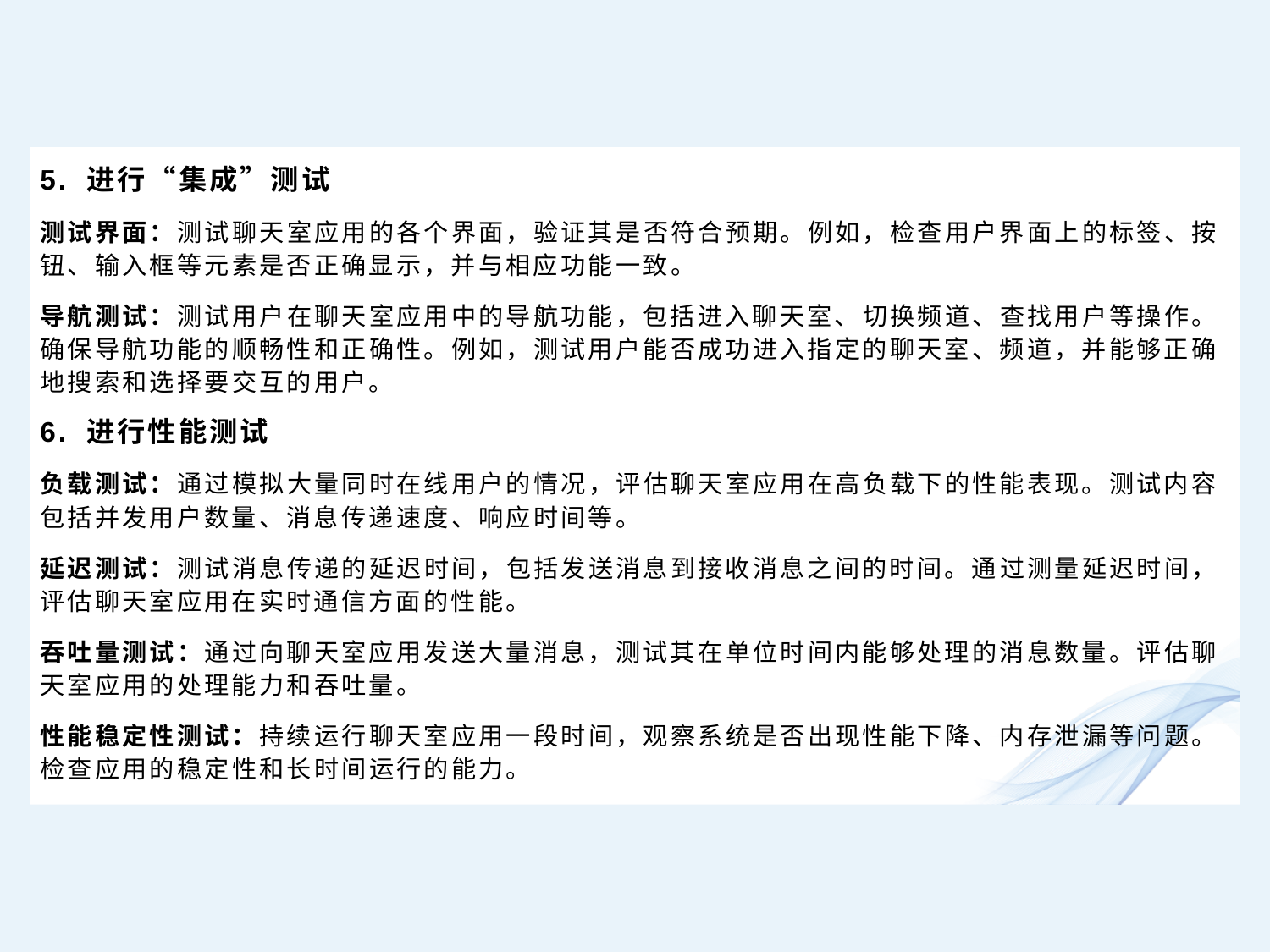

5. 进行“集成”测试
测试界面：测试聊天室应用的各个界面，验证其是否符合预期。例如，检查用户界面上的标签、按钮、输入框等元素是否正确显示，并与相应功能一致。
导航测试：测试用户在聊天室应用中的导航功能，包括进入聊天室、切换频道、查找用户等操作。确保导航功能的顺畅性和正确性。例如，测试用户能否成功进入指定的聊天室、频道，并能够正确地搜索和选择要交互的用户。
6. 进行性能测试
负载测试：通过模拟大量同时在线用户的情况，评估聊天室应用在高负载下的性能表现。测试内容包括并发用户数量、消息传递速度、响应时间等。
延迟测试：测试消息传递的延迟时间，包括发送消息到接收消息之间的时间。通过测量延迟时间，评估聊天室应用在实时通信方面的性能。
吞吐量测试：通过向聊天室应用发送大量消息，测试其在单位时间内能够处理的消息数量。评估聊天室应用的处理能力和吞吐量。
性能稳定性测试：持续运行聊天室应用一段时间，观察系统是否出现性能下降、内存泄漏等问题。检查应用的稳定性和长时间运行的能力。